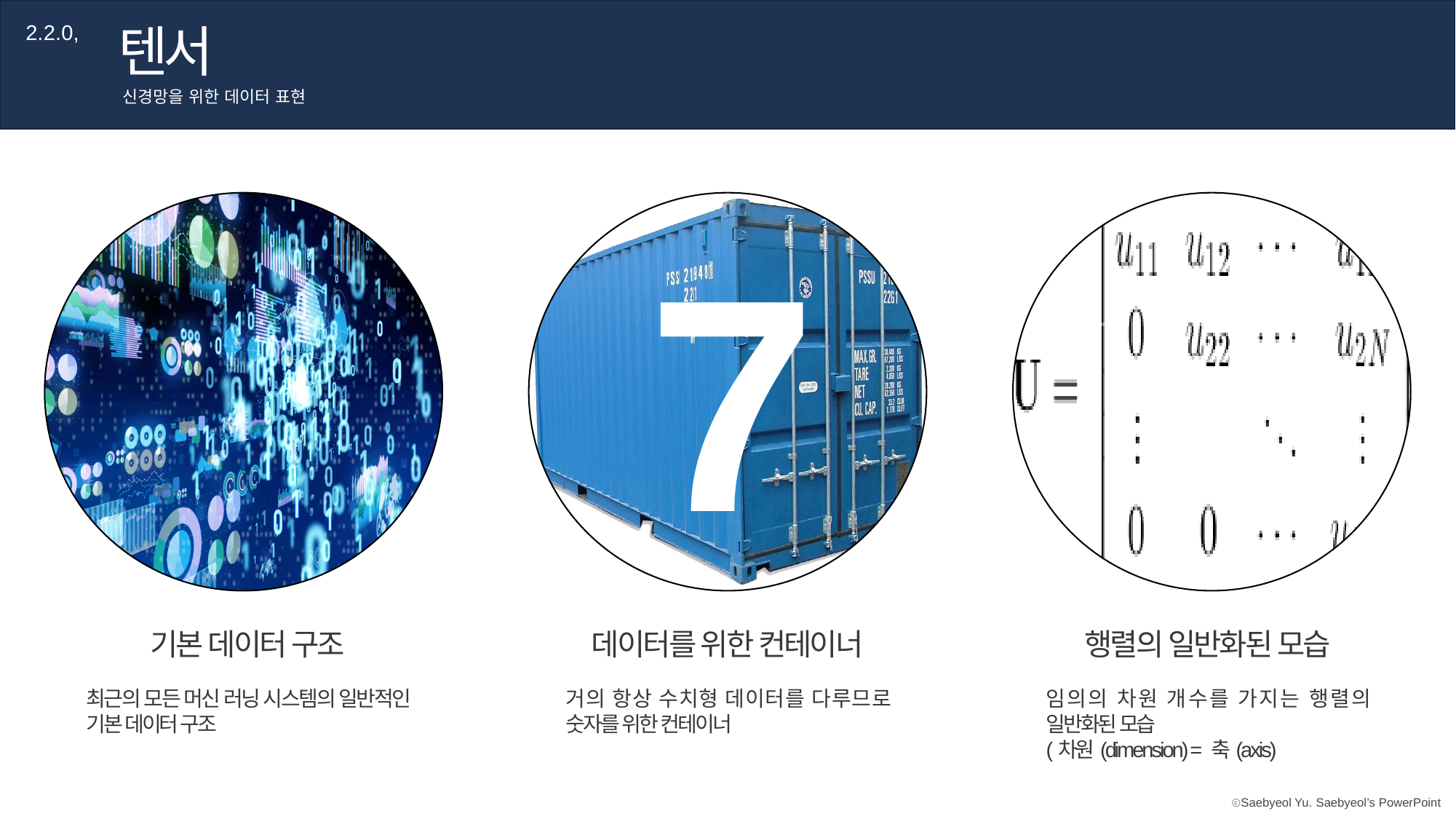

텐서
2.2.0,
신경망을 위한 데이터 표현

7
기본 데이터 구조
최근의 모든 머신 러닝 시스템의 일반적인 기본 데이터 구조
데이터를 위한 컨테이너
거의 항상 수치형 데이터를 다루므로 숫자를 위한 컨테이너
행렬의 일반화된 모습
임의의 차원 개수를 가지는 행렬의 일반화된 모습
(차원(dimension) = 축(axis)